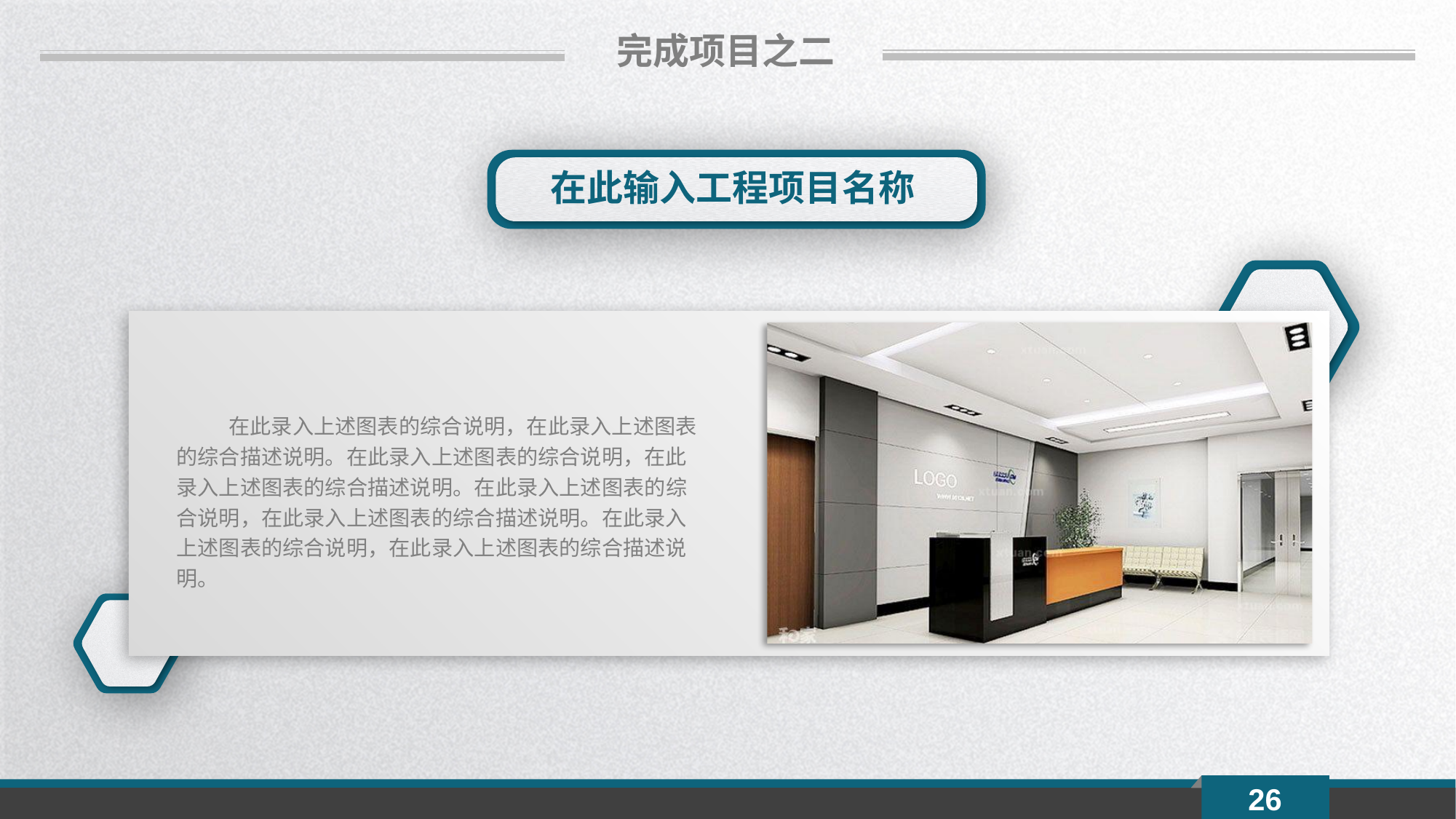

完成项目之二

在此输入工程项目名称

          在此录入上述图表的综合说明，在此录入上述图表的综合描述说明。在此录入上述图表的综合说明，在此录入上述图表的综合描述说明。在此录入上述图表的综合说明，在此录入上述图表的综合描述说明。在此录入上述图表的综合说明，在此录入上述图表的综合描述说明。

26